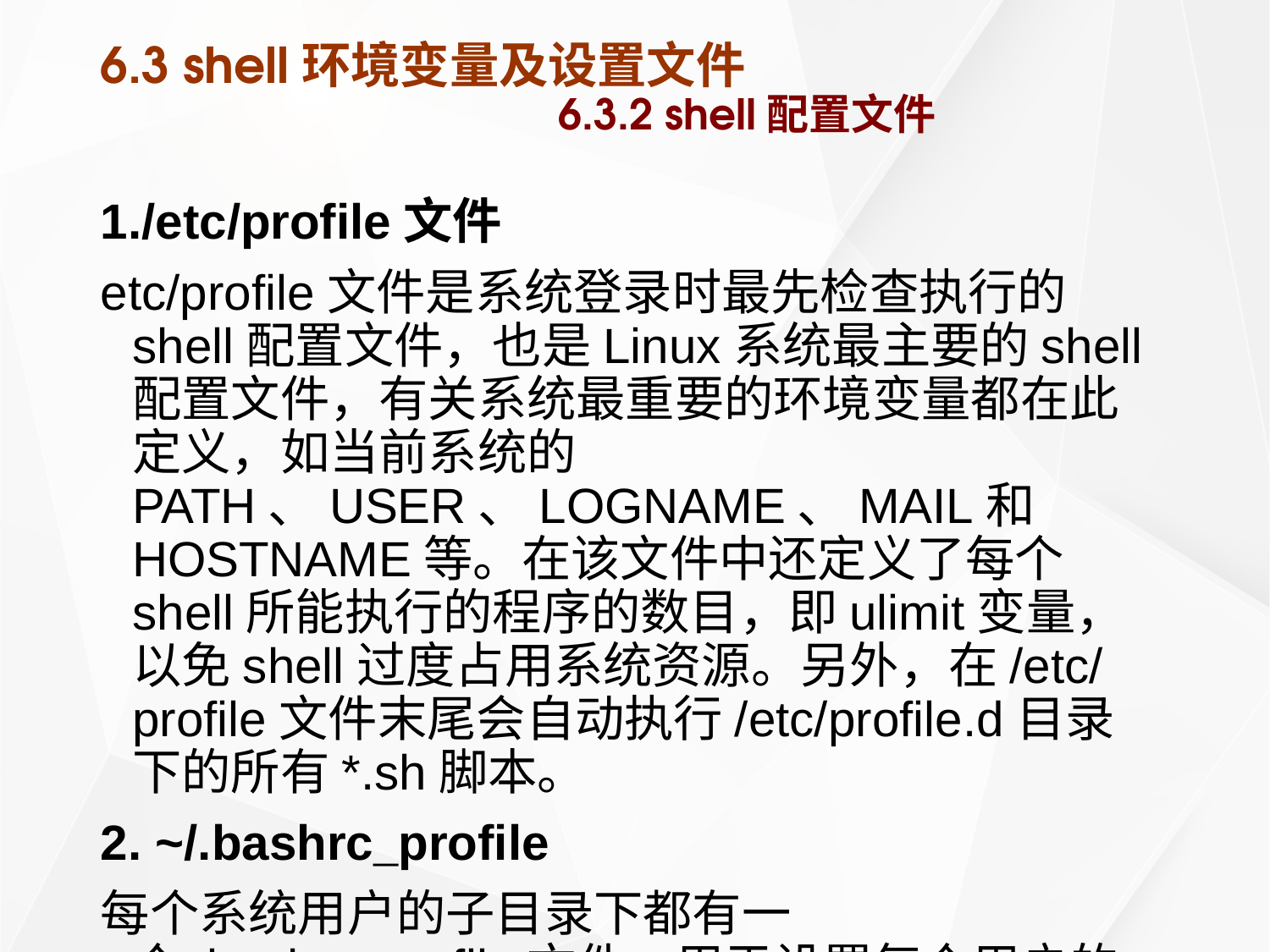

# 6.3 shell环境变量及设置文件 6.3.2 shell配置文件
1./etc/profile文件
etc/profile文件是系统登录时最先检查执行的shell配置文件，也是Linux系统最主要的shell配置文件，有关系统最重要的环境变量都在此定义，如当前系统的PATH、USER、LOGNAME、MAIL和HOSTNAME等。在该文件中还定义了每个shell所能执行的程序的数目，即ulimit变量，以免shell过度占用系统资源。另外，在/etc/profile文件末尾会自动执行/etc/profile.d目录下的所有*.sh脚本。
2. ~/.bashrc_profile
每个系统用户的子目录下都有一个.bashrc_profile文件，用于设置每个用户的bash环境变量，Linux系统启动时，在读取/etc/profile文件的内容之后，就会检查该文件。